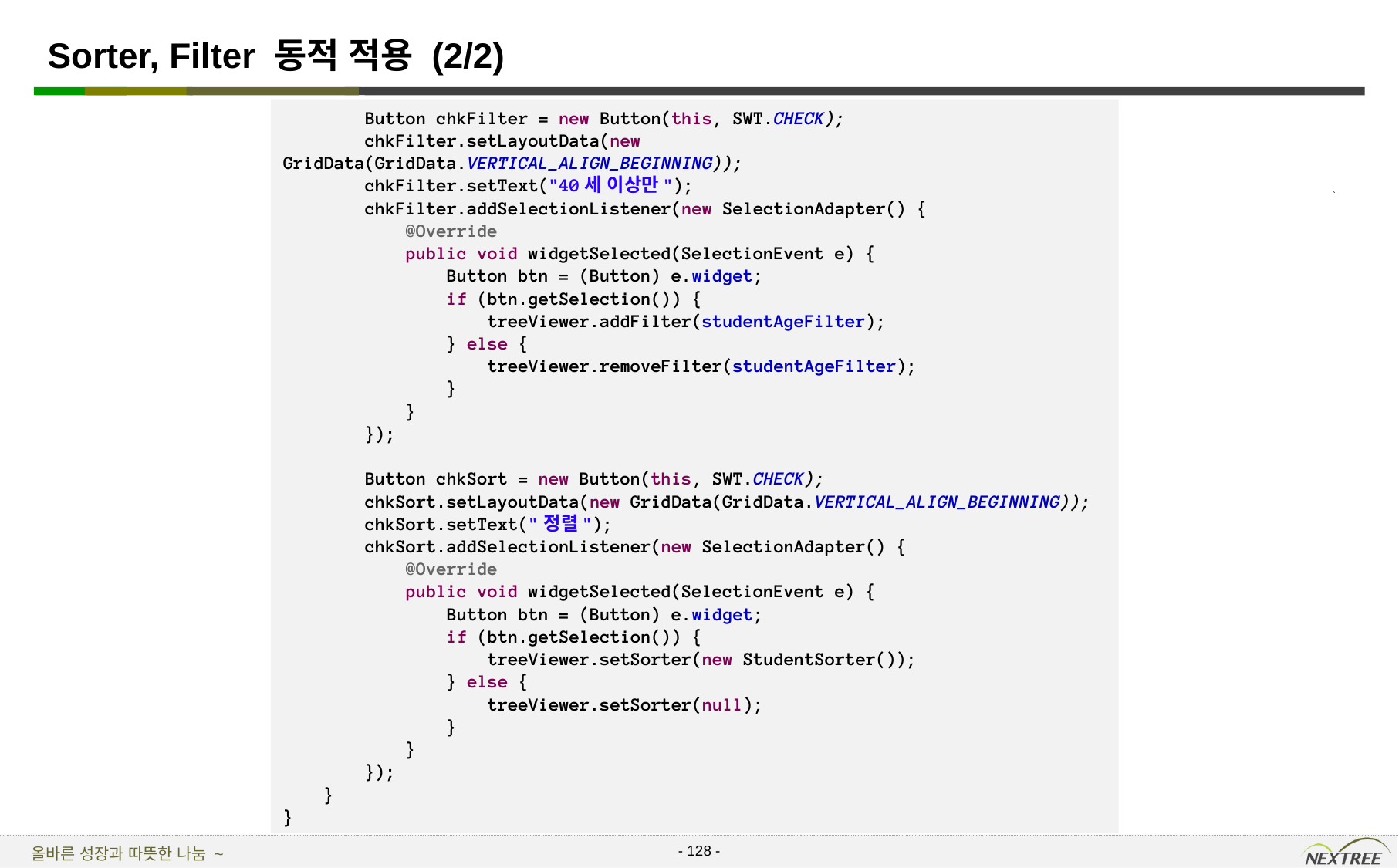

# Sorter, Filter 동적 적용 (2/2)

        Button chkFilter = new Button(this, SWT.CHECK);
        chkFilter.setLayoutData(new GridData(GridData.VERTICAL_ALIGN_BEGINNING));
        chkFilter.setText("40세 이상만");
        chkFilter.addSelectionListener(new SelectionAdapter() {
            @Override
            public void widgetSelected(SelectionEvent e) {
                Button btn = (Button) e.widget;
                if (btn.getSelection()) {
                    treeViewer.addFilter(studentAgeFilter);
                } else {
                    treeViewer.removeFilter(studentAgeFilter);
                }
            }
        });

        Button chkSort = new Button(this, SWT.CHECK);
        chkSort.setLayoutData(new GridData(GridData.VERTICAL_ALIGN_BEGINNING));
        chkSort.setText("정렬");
        chkSort.addSelectionListener(new SelectionAdapter() {
            @Override
            public void widgetSelected(SelectionEvent e) {
                Button btn = (Button) e.widget;
                if (btn.getSelection()) {
                    treeViewer.setSorter(new StudentSorter());
                } else {
                    treeViewer.setSorter(null);
                }
            }
        });
    }
}